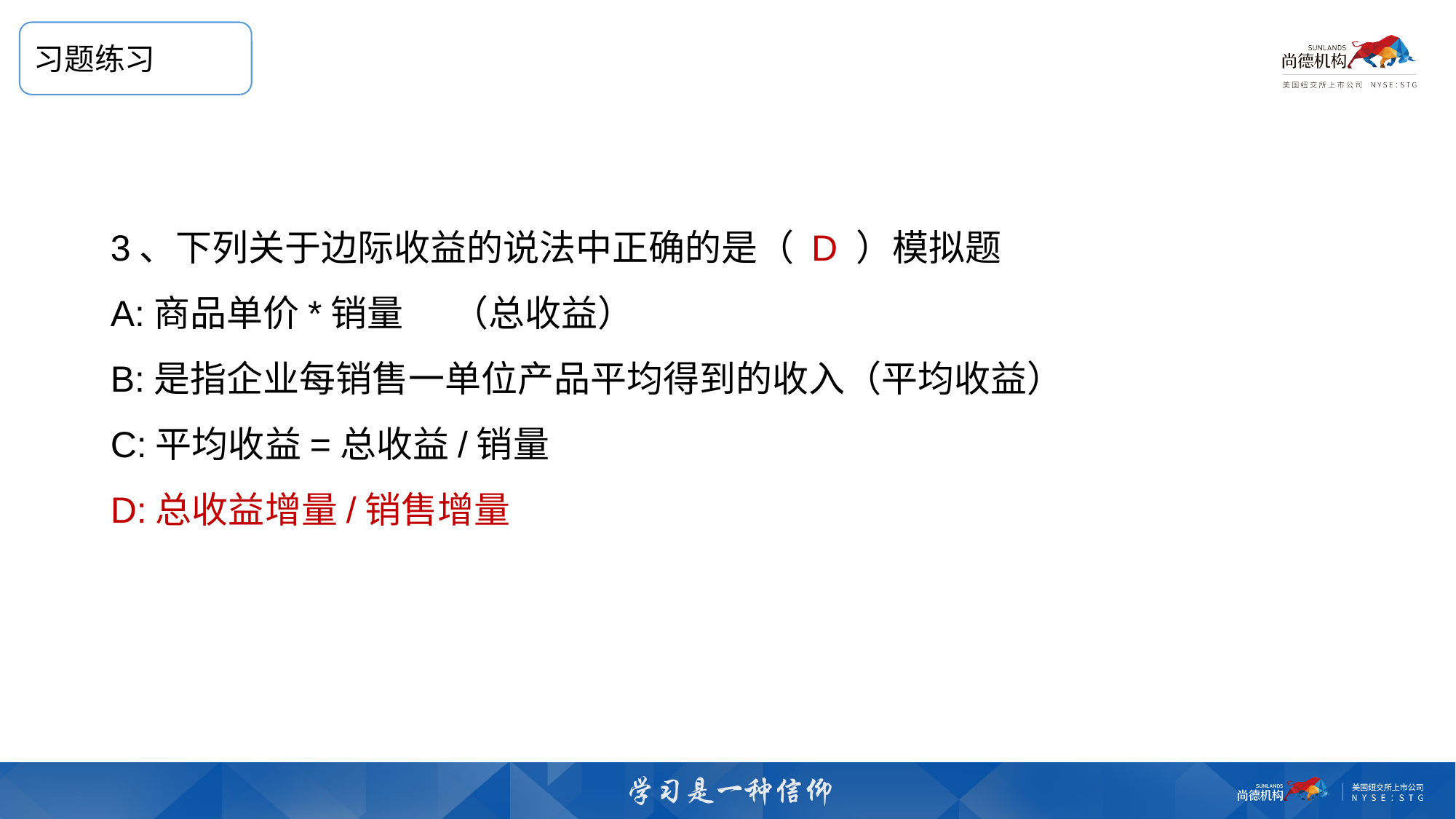

习题练习
3、下列关于边际收益的说法中正确的是（ D ）模拟题
A:商品单价*销量      （总收益）
B:是指企业每销售一单位产品平均得到的收入（平均收益）
C:平均收益=总收益/销量
D:总收益增量/销售增量